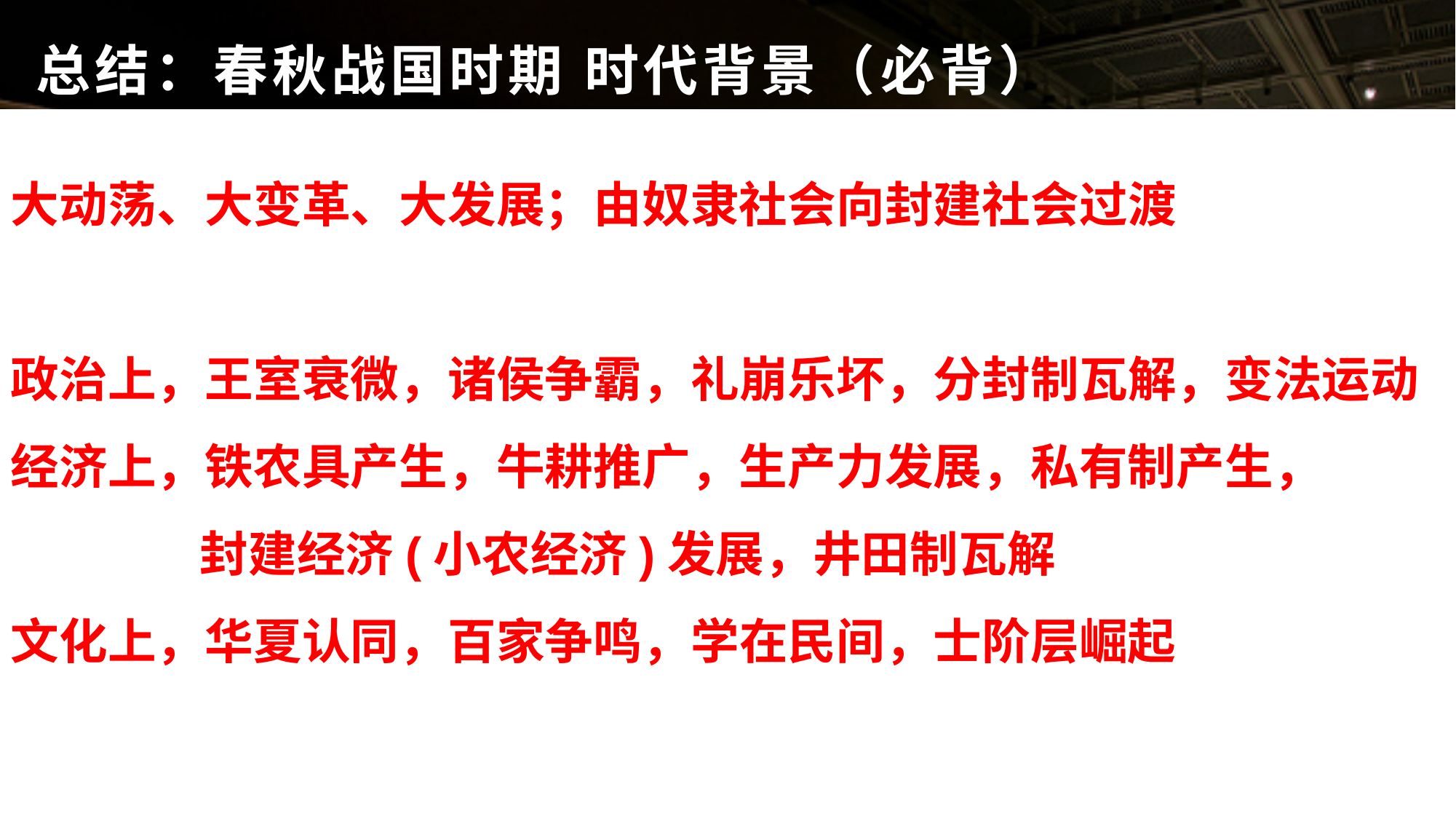

总结：春秋战国时期 时代背景（必背）
大动荡、大变革、大发展；由奴隶社会向封建社会过渡

政治上，王室衰微，诸侯争霸，礼崩乐坏，分封制瓦解，变法运动
经济上，铁农具产生，牛耕推广，生产力发展，私有制产生，
                封建经济(小农经济)发展，井田制瓦解
文化上，华夏认同，百家争鸣，学在民间，士阶层崛起